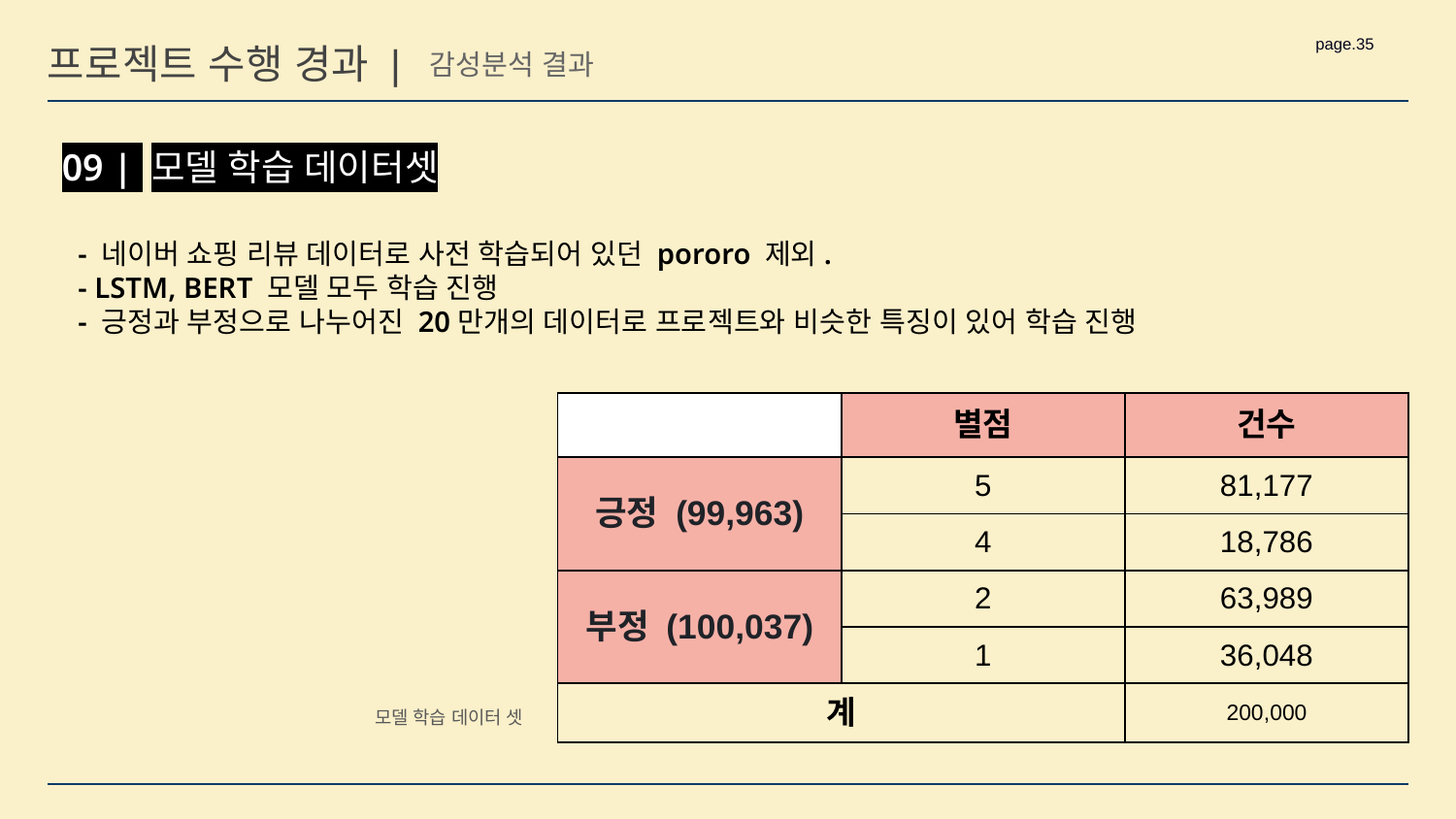

page.35
프로젝트 수행 경과 |
감성분석 결과
09 | 모델 학습 데이터셋
- 네이버 쇼핑 리뷰 데이터로 사전 학습되어 있던 pororo 제외.
- LSTM, BERT 모델 모두 학습 진행
- 긍정과 부정으로 나누어진 20만개의 데이터로 프로젝트와 비슷한 특징이 있어 학습 진행
|  | 별점 | 건수 |
| --- | --- | --- |
| 긍정 (99,963) | 5 | 81,177 |
|  | 4 | 18,786 |
| 부정 (100,037) | 2 | 63,989 |
|  | 1 | 36,048 |
| 계 |  | 200,000 |
모델 학습 데이터 셋